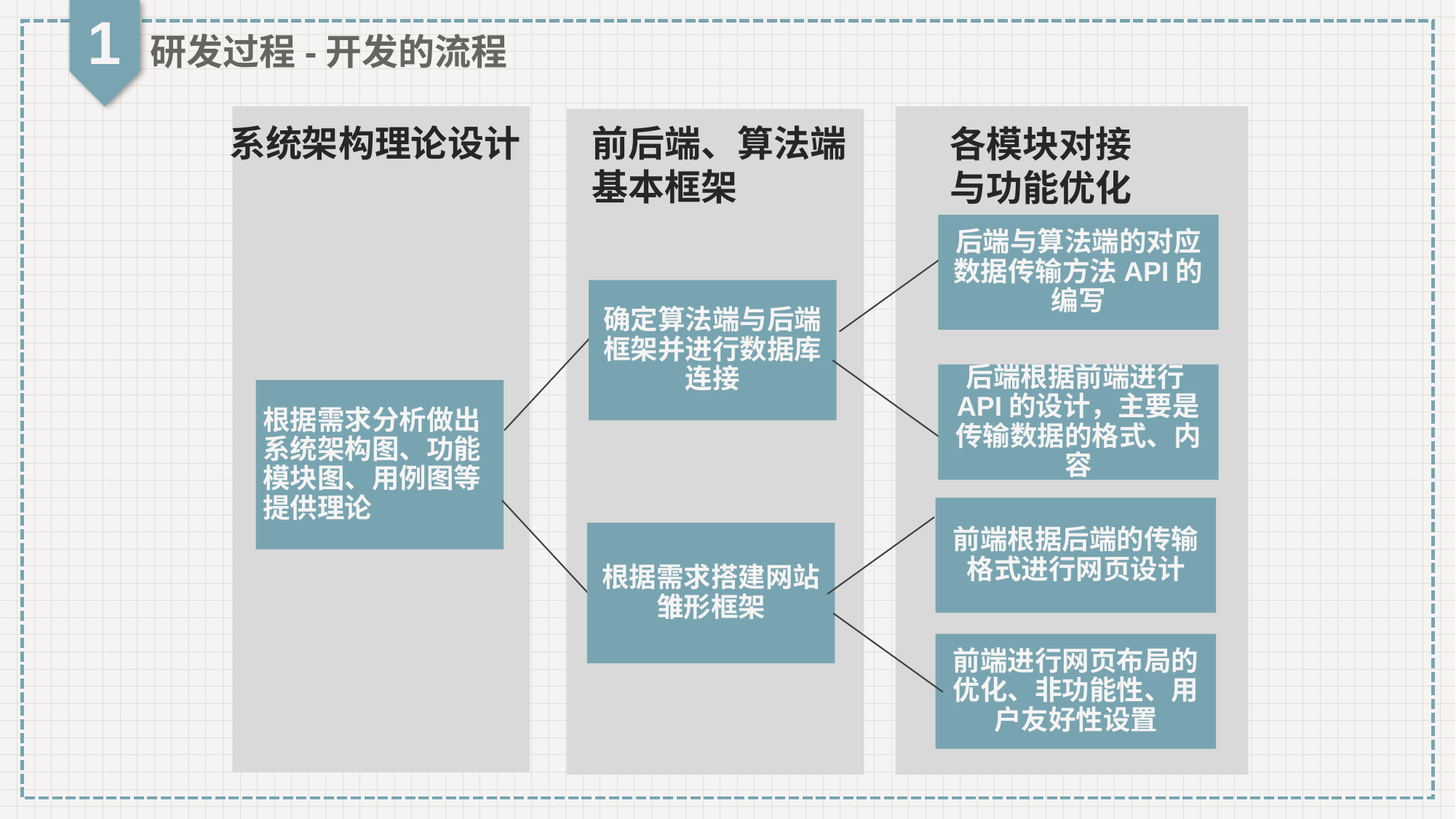

1
研发过程-开发的流程

系统架构理论设计
前后端、算法端基本框架
各模块对接与功能优化
后端与算法端的对应数据传输方法API的编写
确定算法端与后端框架并进行数据库连接

后端根据前端进行API的设计，主要是传输数据的格式、内容

根据需求分析做出系统架构图、功能模块图、用例图等提供理论

前端根据后端的传输格式进行网页设计
根据需求搭建网站雏形框架

前端进行网页布局的优化、非功能性、用户友好性设置